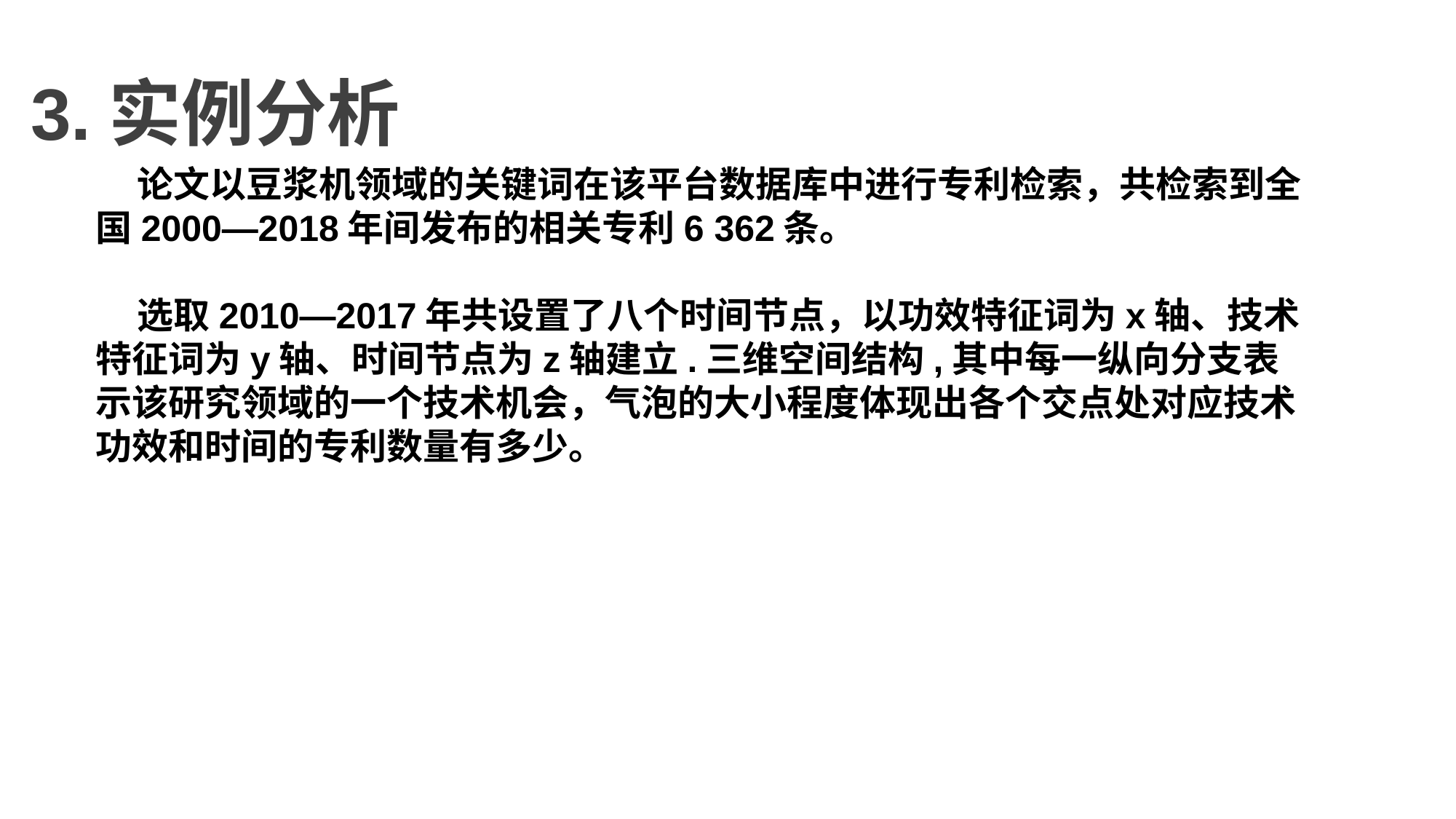

3.实例分析
    论文以豆浆机领域的关键词在该平台数据库中进行专利检索，共检索到全国2000—2018年间发布的相关专利6 362条。

    选取2010—2017年共设置了八个时间节点，以功效特征词为x轴、技术特征词为y轴、时间节点为z轴建立.三维空间结构,其中每一纵向分支表示该研究领域的一个技术机会，气泡的大小程度体现出各个交点处对应技术功效和时间的专利数量有多少。